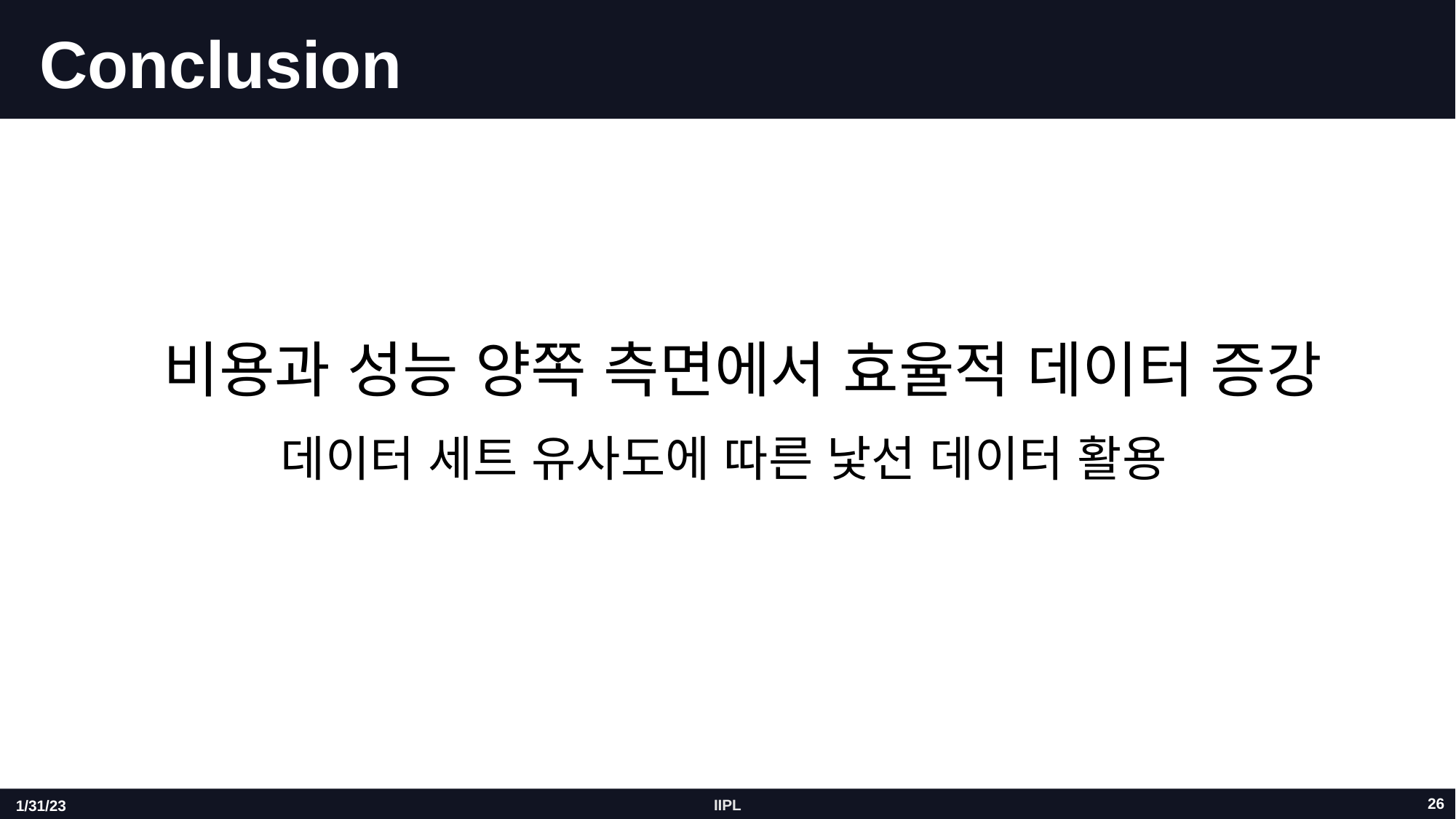

# Conclusion
비용과 성능 양쪽 측면에서 효율적 데이터 증강
데이터 세트 유사도에 따른 낯선 데이터 활용
26
IIPL
1/31/23